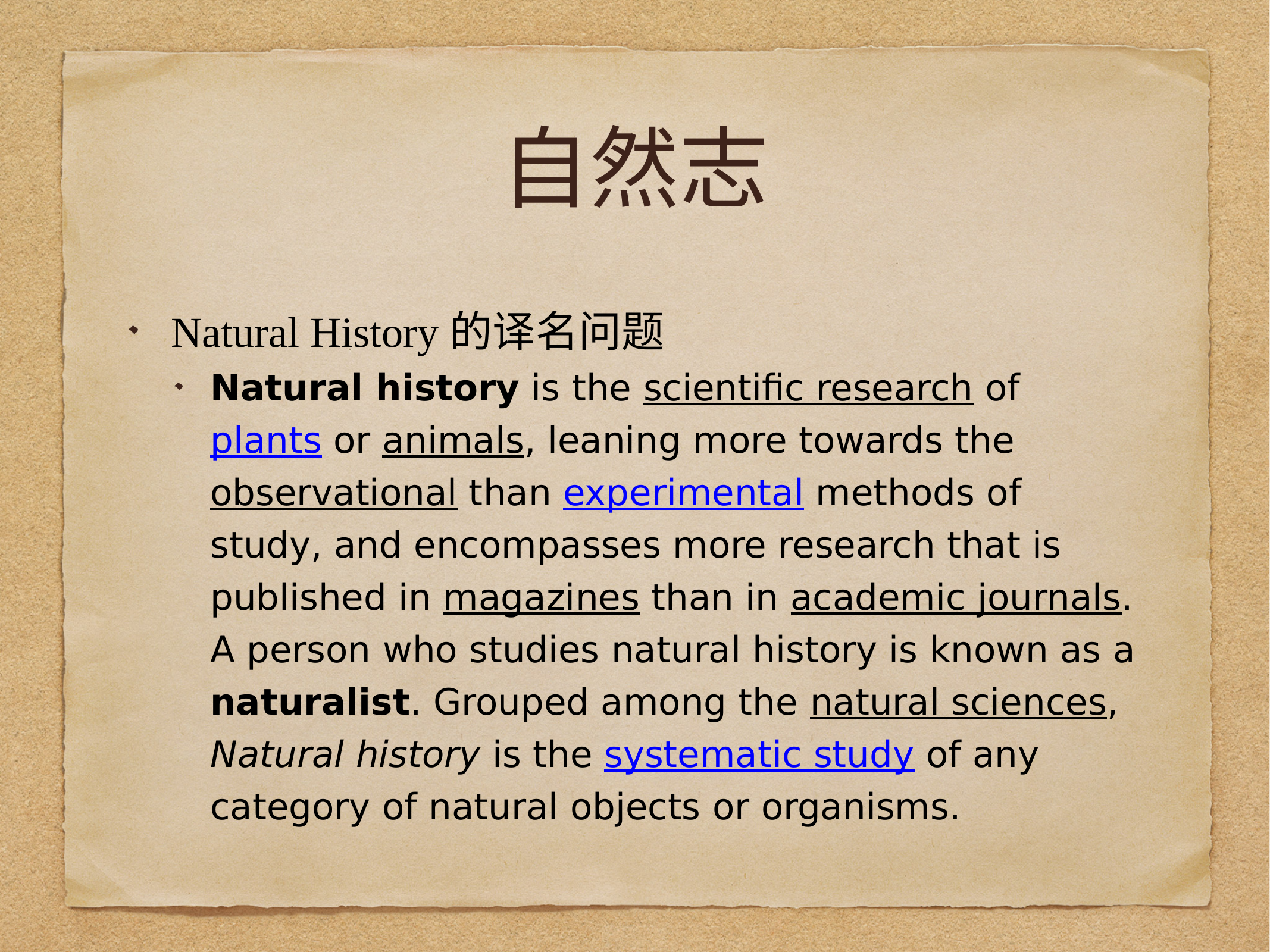

# 自然志
Natural History的译名问题
Natural history is the scientific research of plants or animals, leaning more towards the observational than experimental methods of study, and encompasses more research that is published in magazines than in academic journals. A person who studies natural history is known as a naturalist. Grouped among the natural sciences, Natural history is the systematic study of any category of natural objects or organisms.